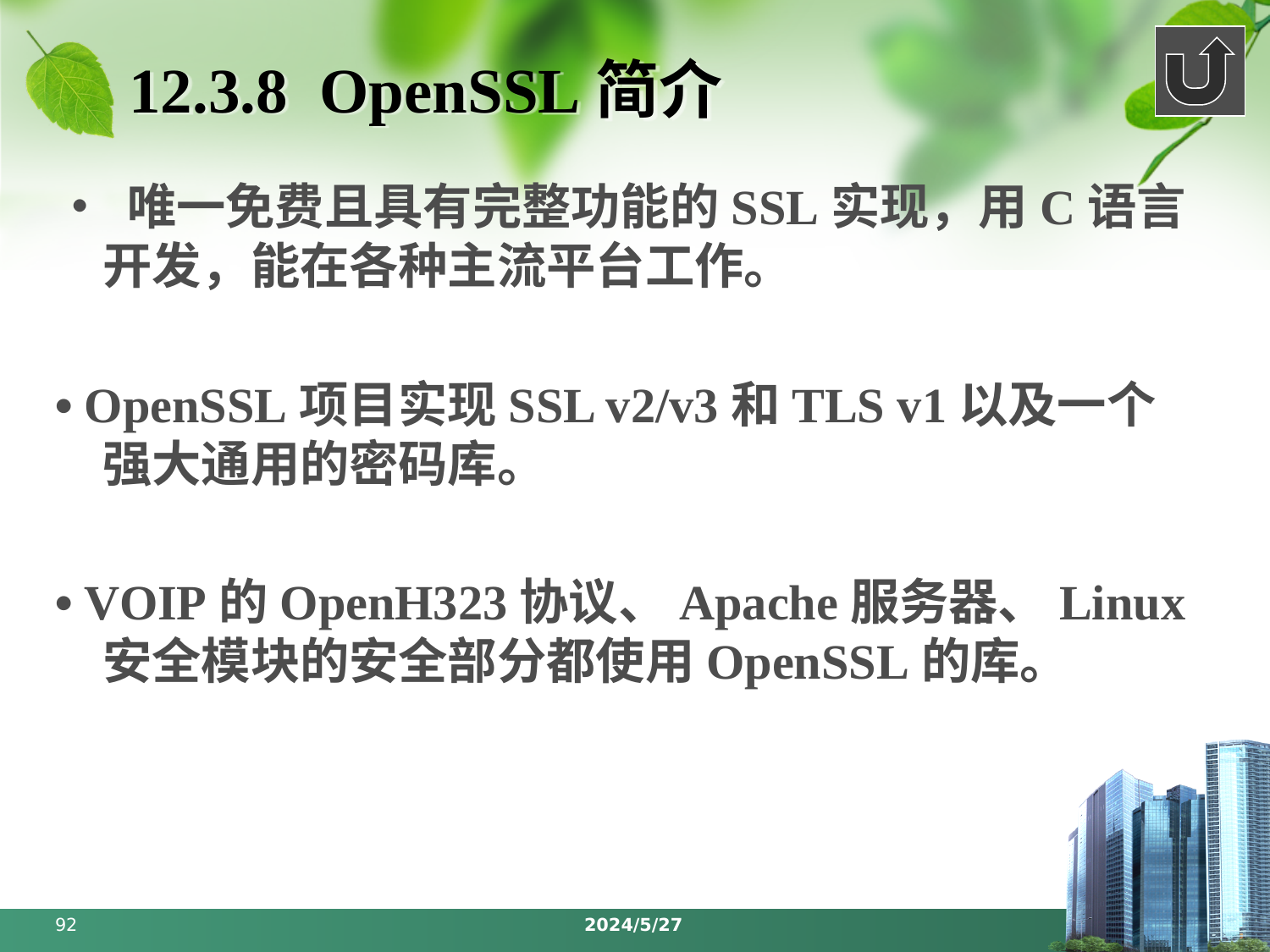

# 12.3.8  OpenSSL简介
• 唯一免费且具有完整功能的SSL实现，用C语言开发，能在各种主流平台工作。

• OpenSSL项目实现SSL v2/v3和TLS v1以及一个强大通用的密码库。

• VOIP的OpenH323协议、Apache服务器、Linux安全模块的安全部分都使用OpenSSL的库。
92
2024/5/27